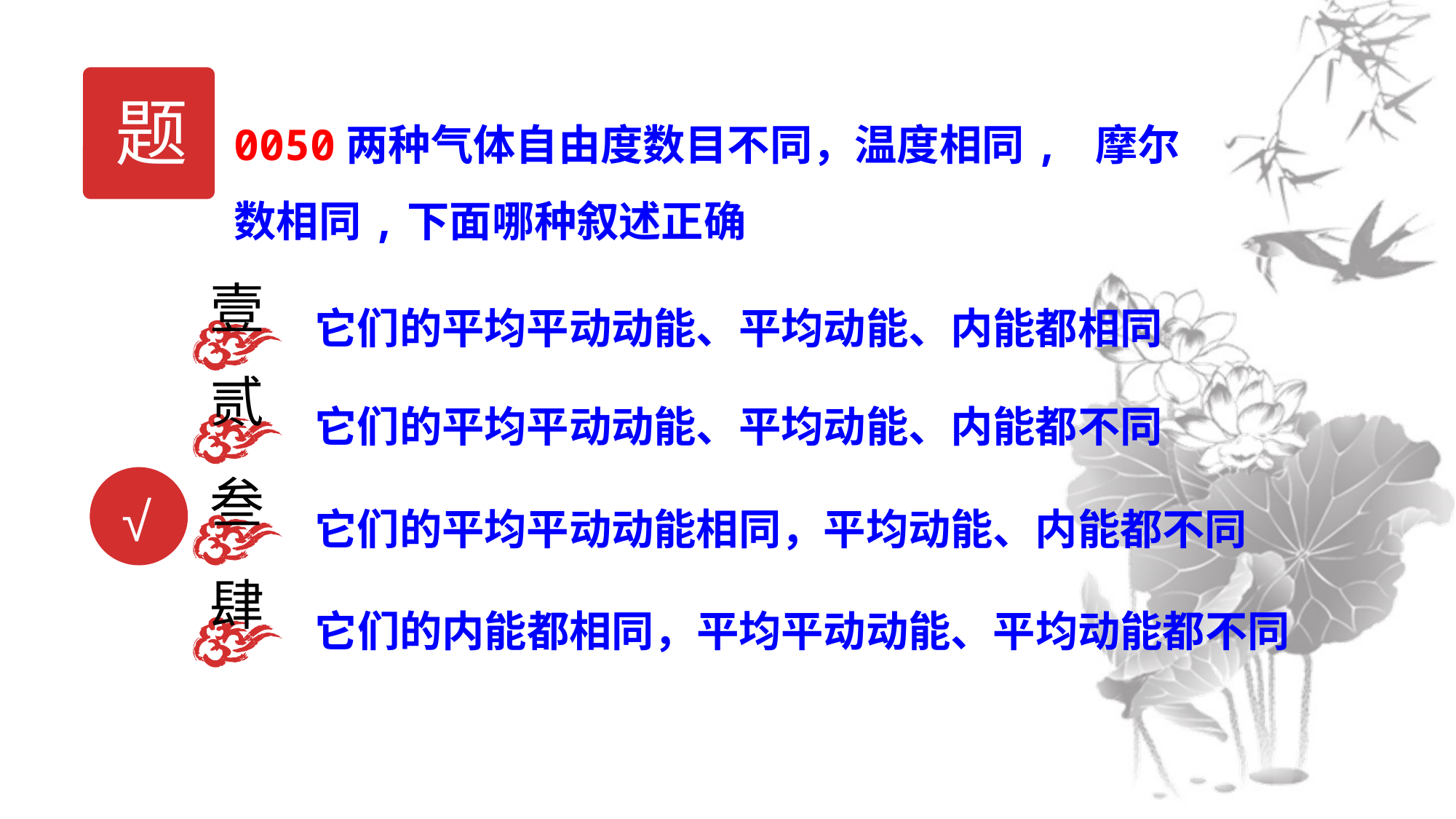

题
0050两种气体自由度数目不同，温度相同, 摩尔数相同,下面哪种叙述正确
壹

它们的平均平动动能、平均动能、内能都相同
贰

它们的平均平动动能、平均动能、内能都不同
叁

它们的平均平动动能相同，平均动能、内能都不同

√
肆

它们的内能都相同，平均平动动能、平均动能都不同